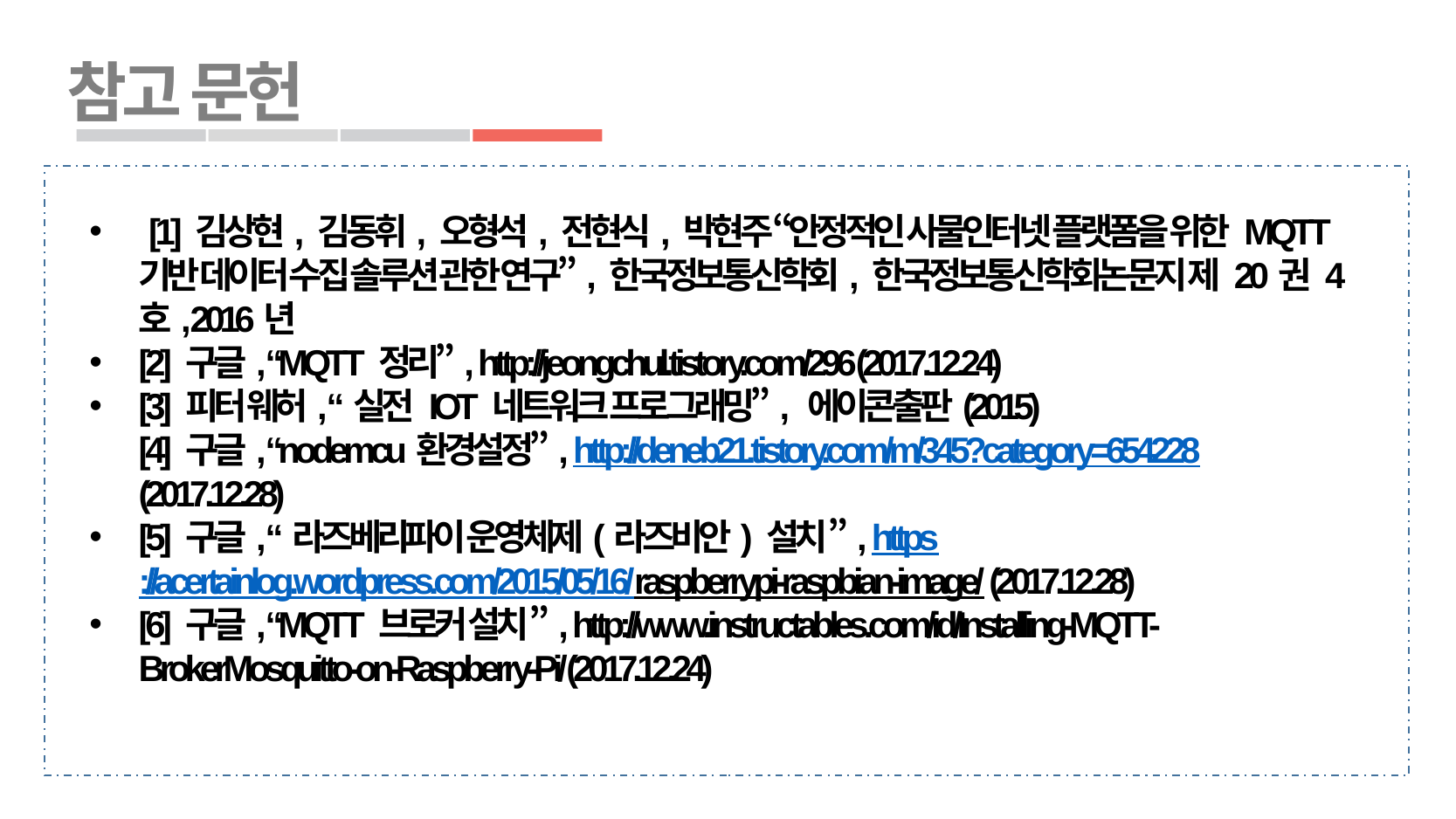

참고 문헌

 [1] 김상현, 김동휘, 오형석, 전현식, 박현주 “안정적인 사물인터넷 플랫폼을 위한 MQTT 기반 데이터 수집 솔루션 관한 연구”, 한국정보통신학회, 한국정보통신학회논문지 제 20권 4호, 2016년
[2] 구글, “MQTT 정리”,  http://jeongchul.tistory.com/296 (2017.12.24)
[3] 피터 웨허, “실전 IOT 네트워크 프로그래밍”,  에이콘출판(2015)
[4] 구글, “nodemcu환경설정”, http://deneb21.tistory.com/m/345?category=654228 (2017.12.28)
[5] 구글, “라즈베리파이 운영체제(라즈비안) 설치 ”, https://acertainlog.wordpress.com/2015/05/16/raspberrypi-raspbian-image/ (2017.12.28)
[6] 구글, “MQTT 브로커 설치 ”,  http://www.instructables.com/id/Installing-MQTT-BrokerMosquitto-on-Raspberry-Pi/ (2017.12.24)